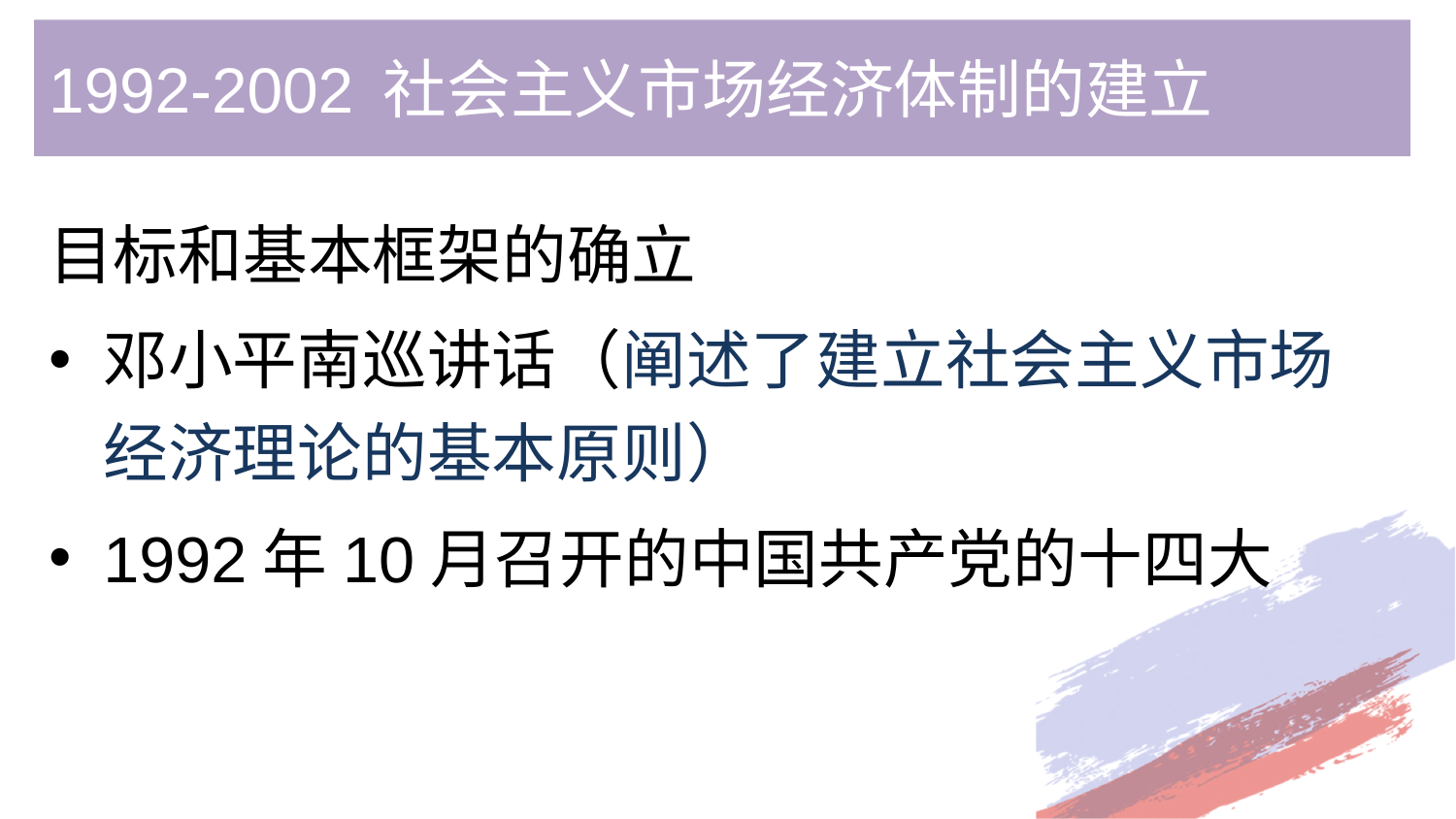

# 1992-2002 社会主义市场经济体制的建立
目标和基本框架的确立
邓小平南巡讲话（阐述了建立社会主义市场经济理论的基本原则）
1992年10月召开的中国共产党的十四大